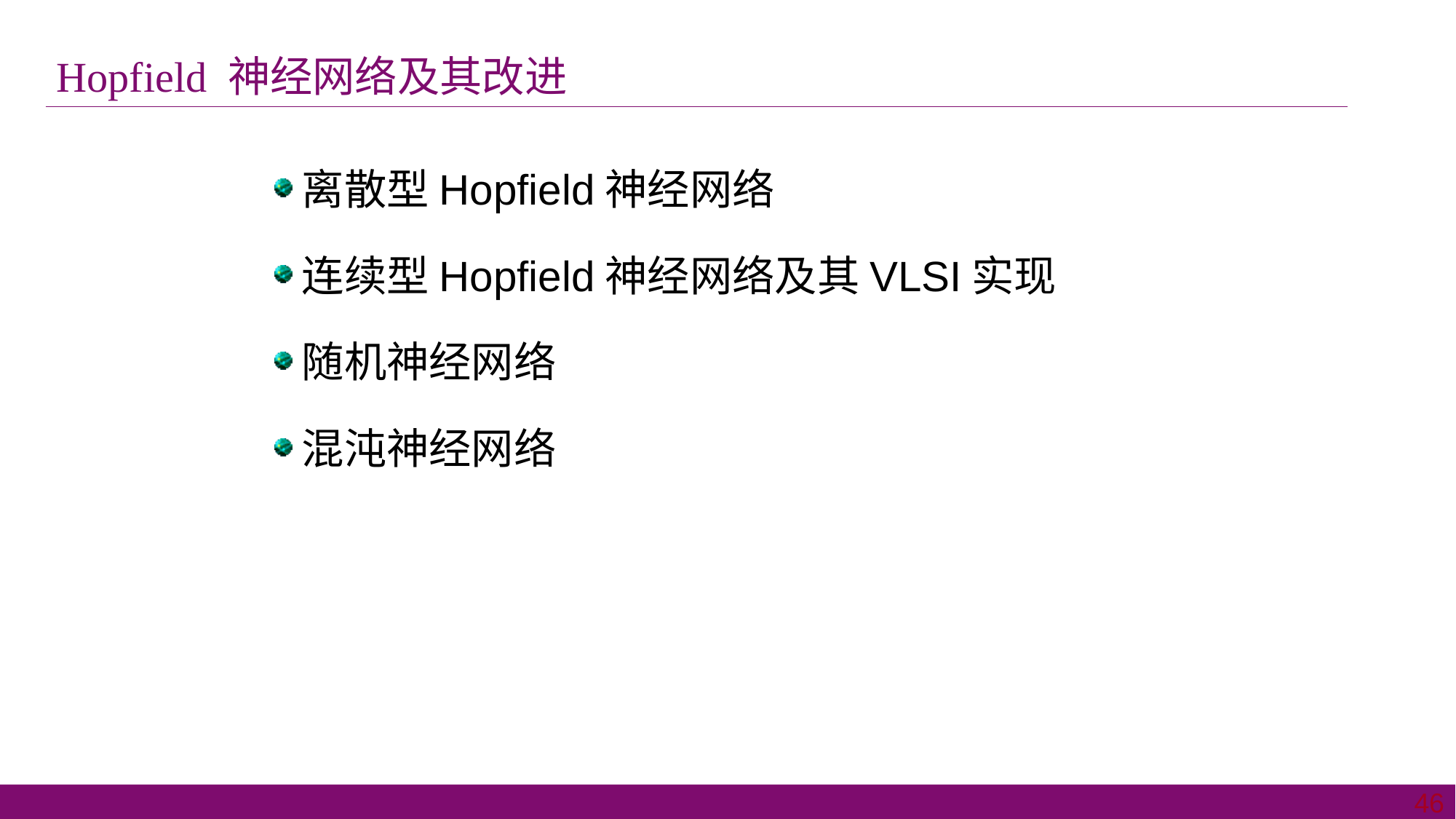

Hopfield 神经网络及其改进
离散型Hopfield神经网络
连续型Hopfield神经网络及其VLSI实现
随机神经网络
混沌神经网络

46